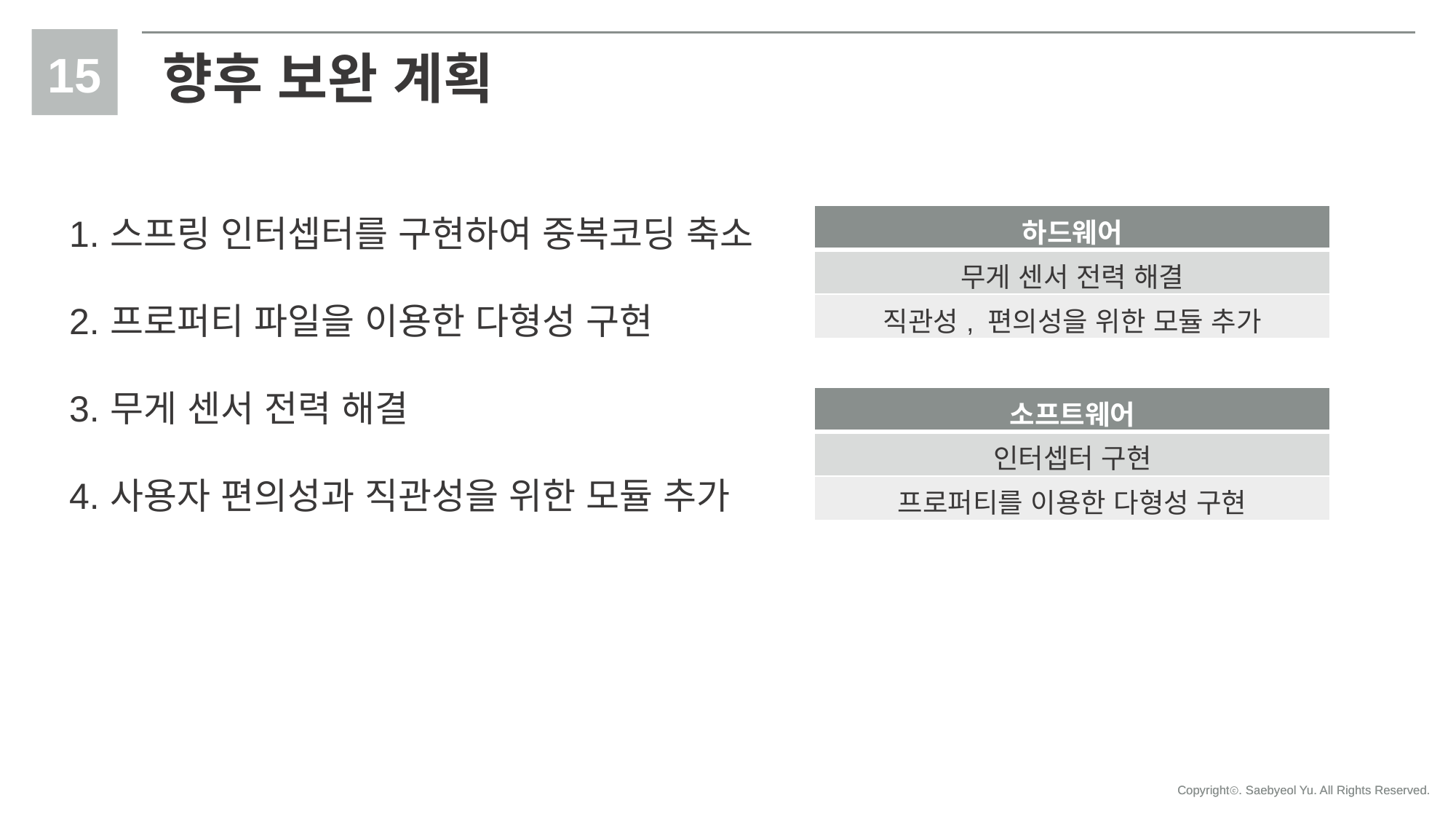

15
향후 보완 계획
스프링 인터셉터를 구현하여 중복코딩 축소

프로퍼티 파일을 이용한 다형성 구현

무게 센서 전력 해결

사용자 편의성과 직관성을 위한 모듈 추가

| 하드웨어 |
| --- |
| 무게 센서 전력 해결 |
| 직관성, 편의성을 위한 모듈 추가 |
| 소프트웨어 |
| --- |
| 인터셉터 구현 |
| 프로퍼티를 이용한 다형성 구현 |
Copyrightⓒ. Saebyeol Yu. All Rights Reserved.